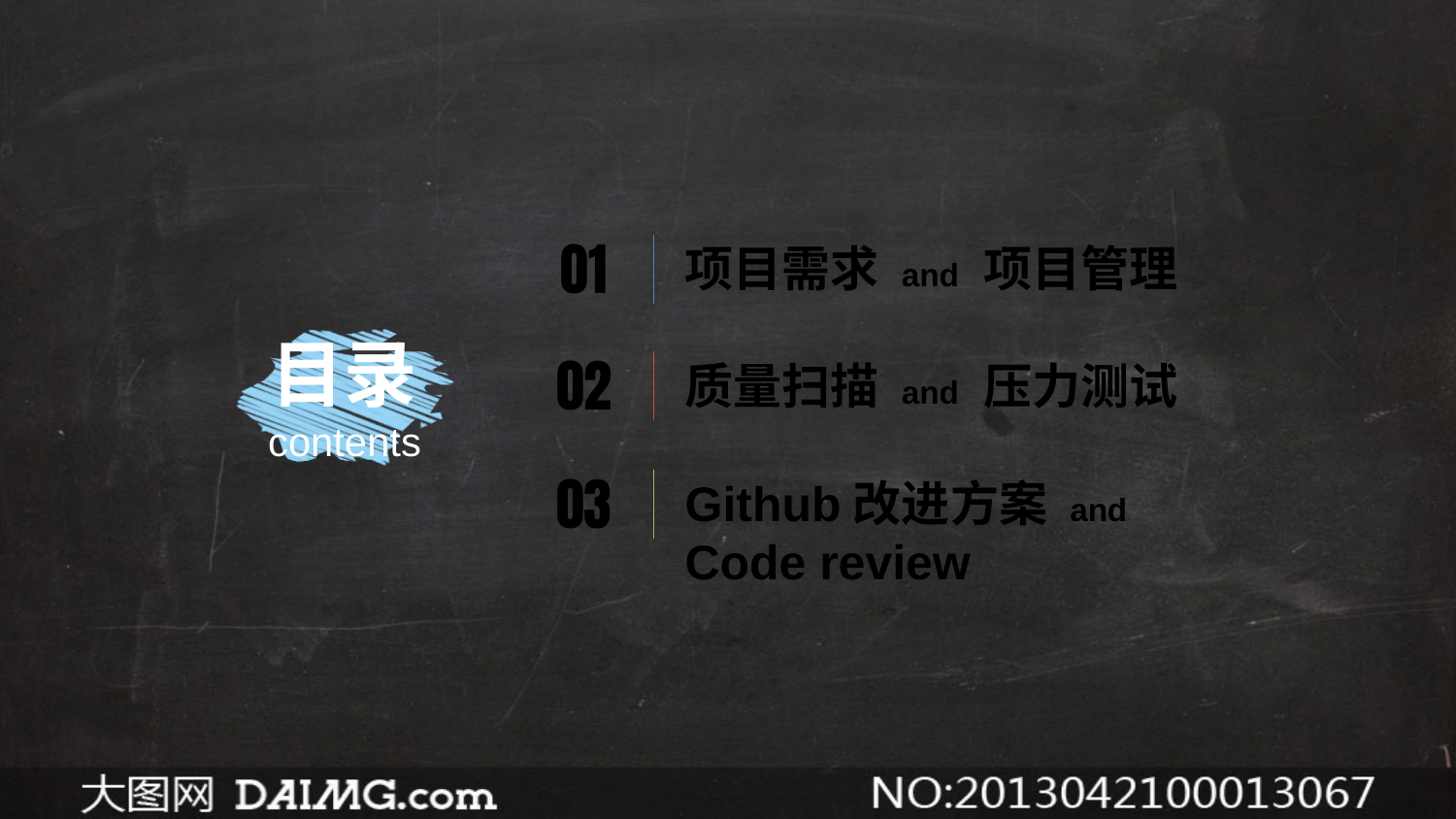

01
项目需求 and 项目管理
目录
contents
02
质量扫描 and 压力测试
03
Github改进方案 and
Code review